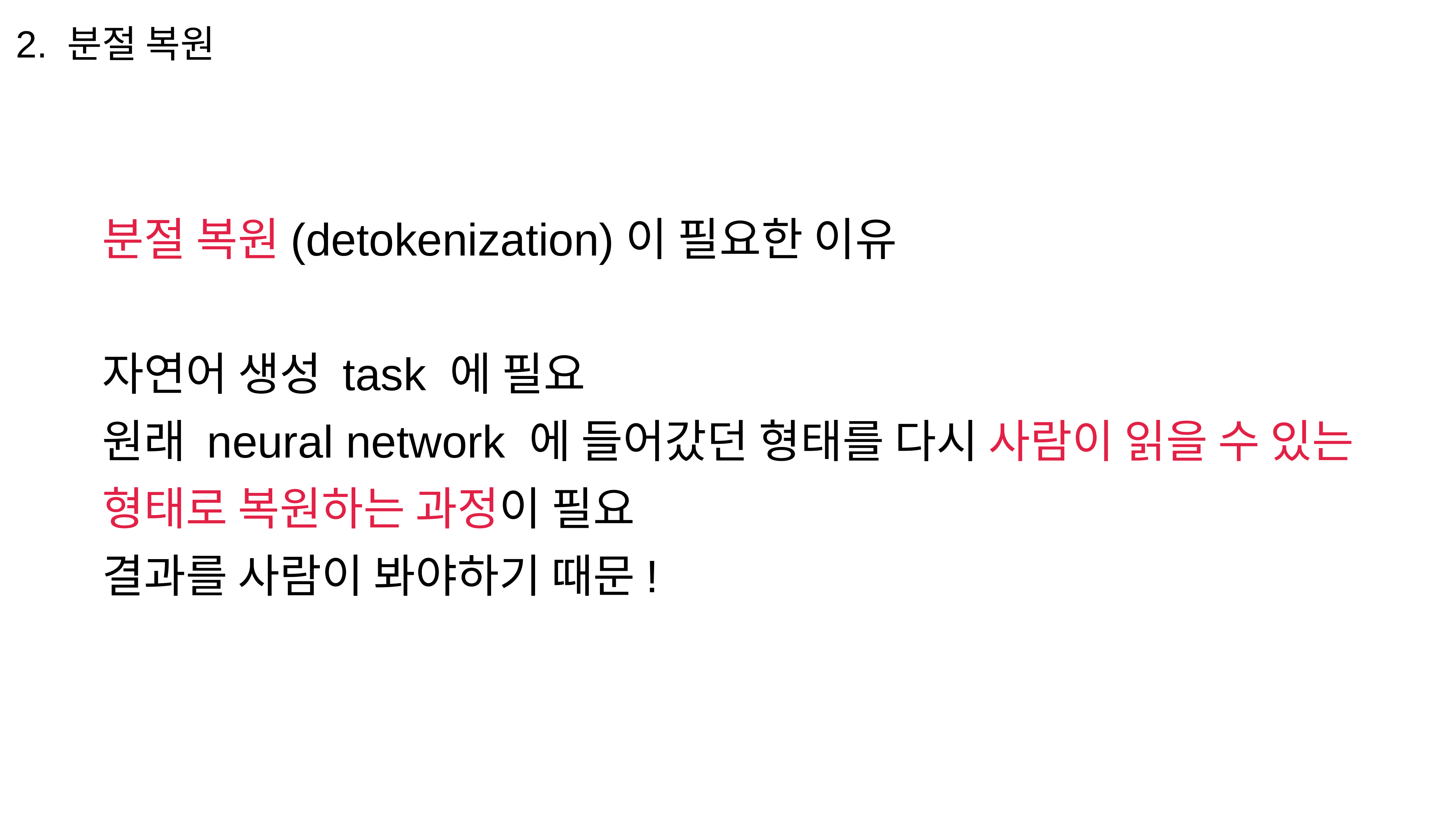

2. 분절 복원
분절 복원(detokenization)이 필요한 이유

자연어 생성 task 에 필요
원래 neural network 에 들어갔던 형태를 다시 사람이 읽을 수 있는
형태로 복원하는 과정이 필요
결과를 사람이 봐야하기 때문!
12